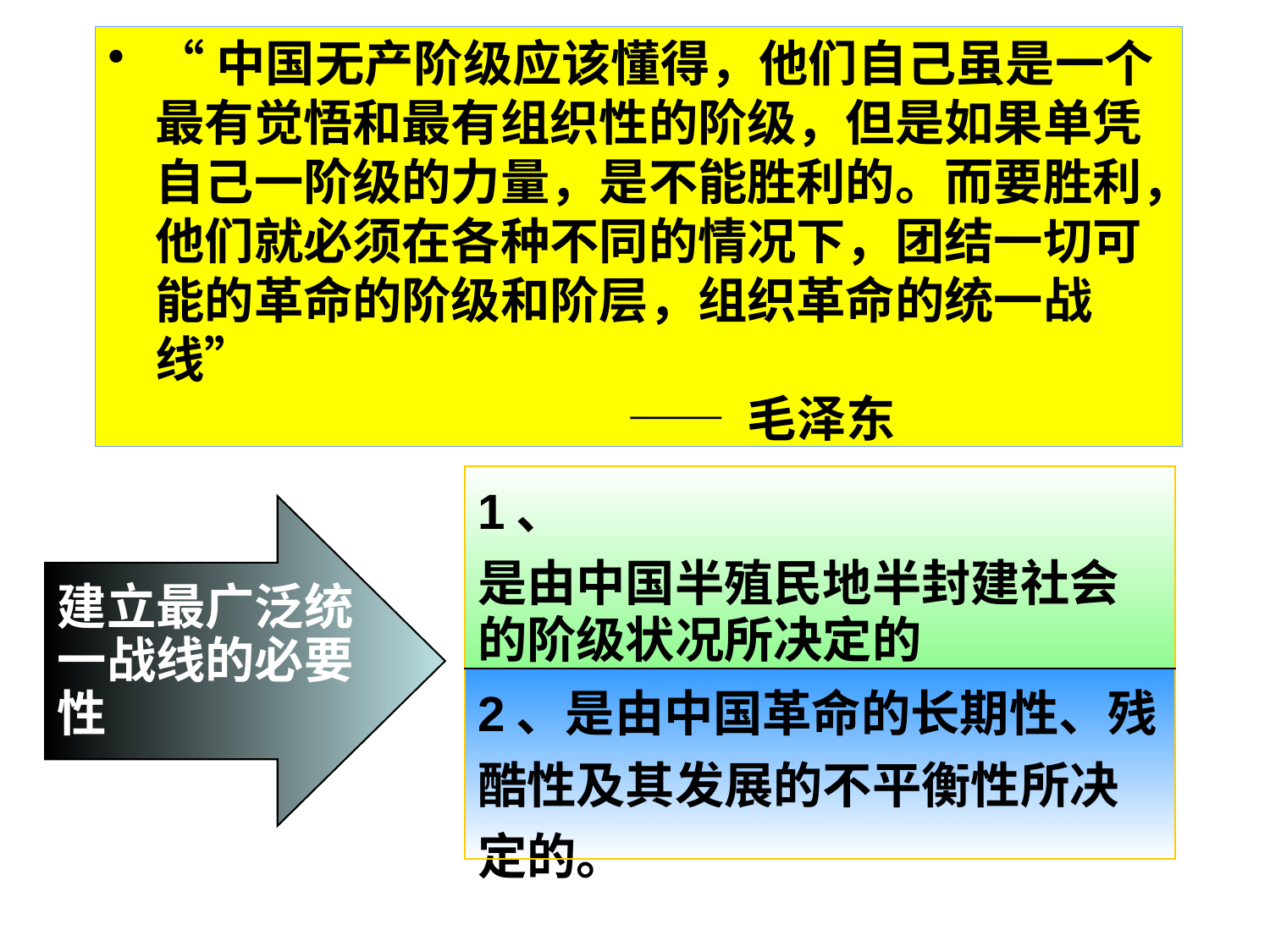

“中国无产阶级应该懂得，他们自己虽是一个最有觉悟和最有组织性的阶级，但是如果单凭自己一阶级的力量，是不能胜利的。而要胜利，他们就必须在各种不同的情况下，团结一切可能的革命的阶级和阶层，组织革命的统一战线”
                                          ——  毛泽东
| 1、是由中国半殖民地半封建社会的阶级状况所决定的。 |
| --- |
| 2、是由中国革命的长期性、残酷性及其发展的不平衡性所决定的。 |

建立最广泛统一战线的必要性